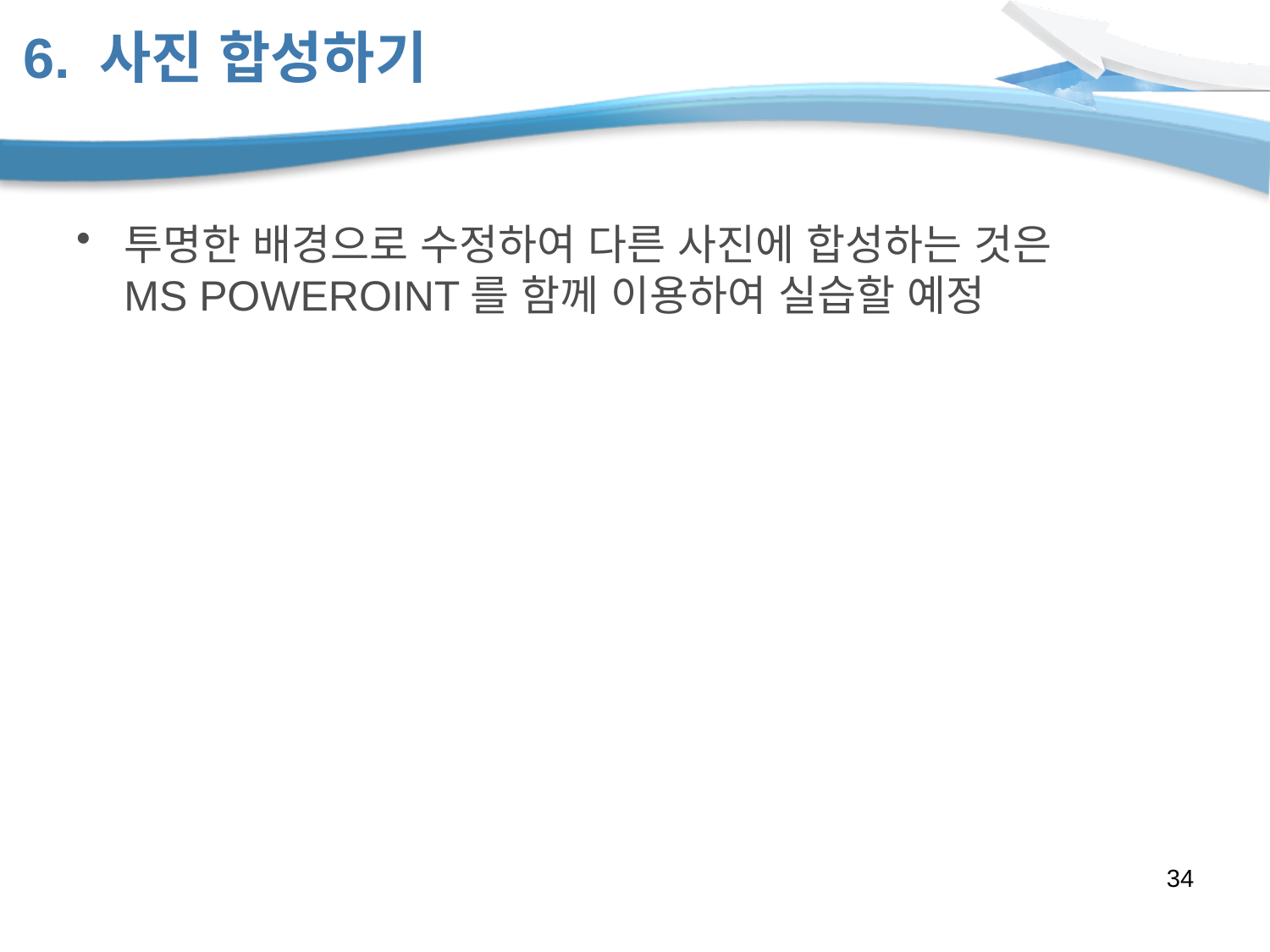

# 6. 사진 합성하기
투명한 배경으로 수정하여 다른 사진에 합성하는 것은
MS POWEROINT를 함께 이용하여 실습할 예정
34